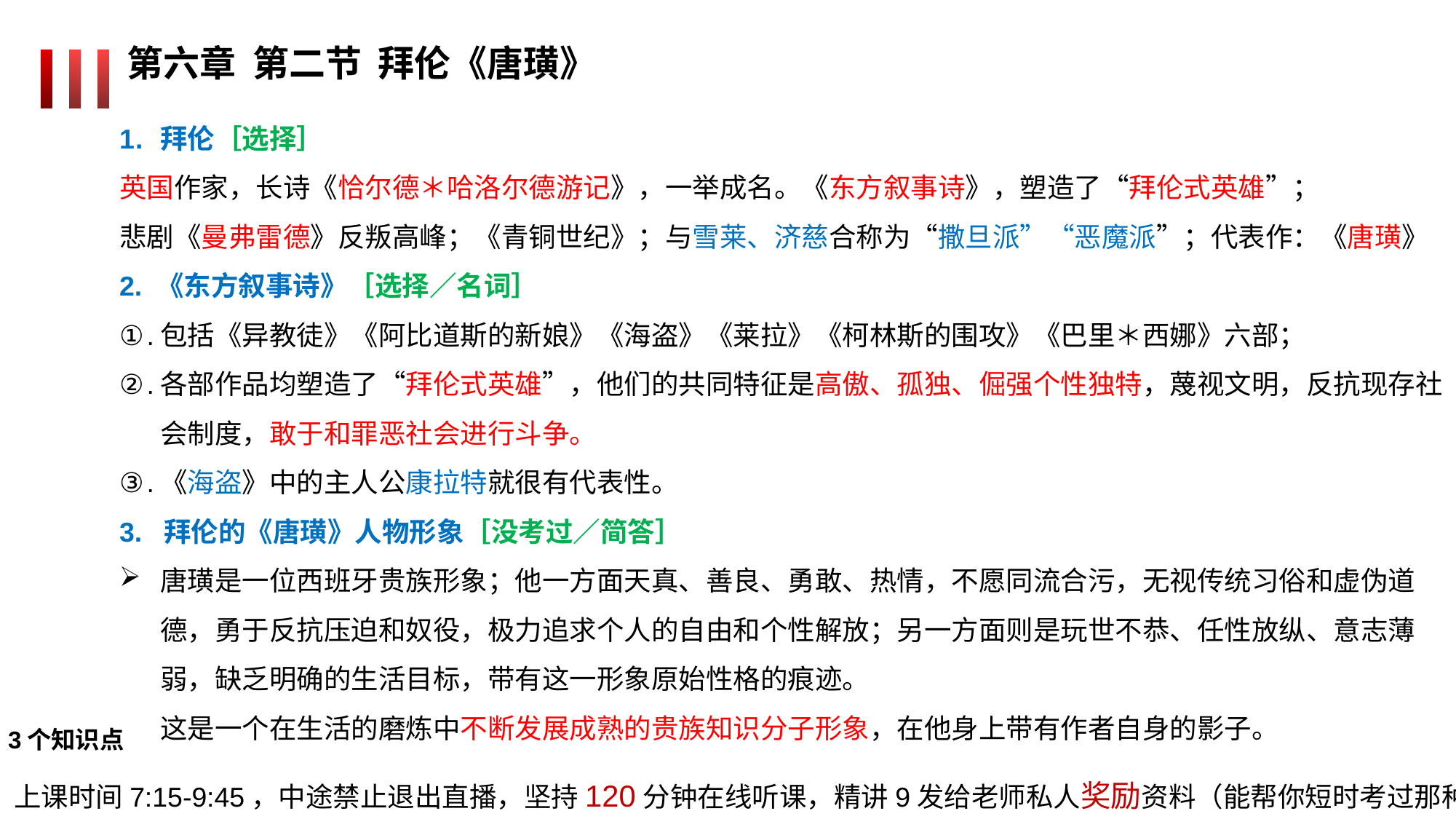

第六章  第二节  拜伦《唐璜》
拜伦［选择］
英国作家，长诗《恰尔德＊哈洛尔德游记》，一举成名。《东方叙事诗》，塑造了“拜伦式英雄”；
悲剧《曼弗雷德》反叛高峰；《青铜世纪》；与雪莱、济慈合称为“撒旦派”“恶魔派”；代表作：《唐璜》
2. 《东方叙事诗》［选择／名词］
包括《异教徒》《阿比道斯的新娘》《海盗》《莱拉》《柯林斯的围攻》《巴里＊西娜》六部；
各部作品均塑造了“拜伦式英雄”，他们的共同特征是高傲、孤独、倔强个性独特，蔑视文明，反抗现存社会制度，敢于和罪恶社会进行斗争。
《海盗》中的主人公康拉特就很有代表性。
3.  拜伦的《唐璜》人物形象［没考过／简答］
唐璜是一位西班牙贵族形象；他一方面天真、善良、勇敢、热情，不愿同流合污，无视传统习俗和虚伪道德，勇于反抗压迫和奴役，极力追求个人的自由和个性解放；另一方面则是玩世不恭、任性放纵、意志薄弱，缺乏明确的生活目标，带有这一形象原始性格的痕迹。
这是一个在生活的磨炼中不断发展成熟的贵族知识分子形象，在他身上带有作者自身的影子。
3个知识点